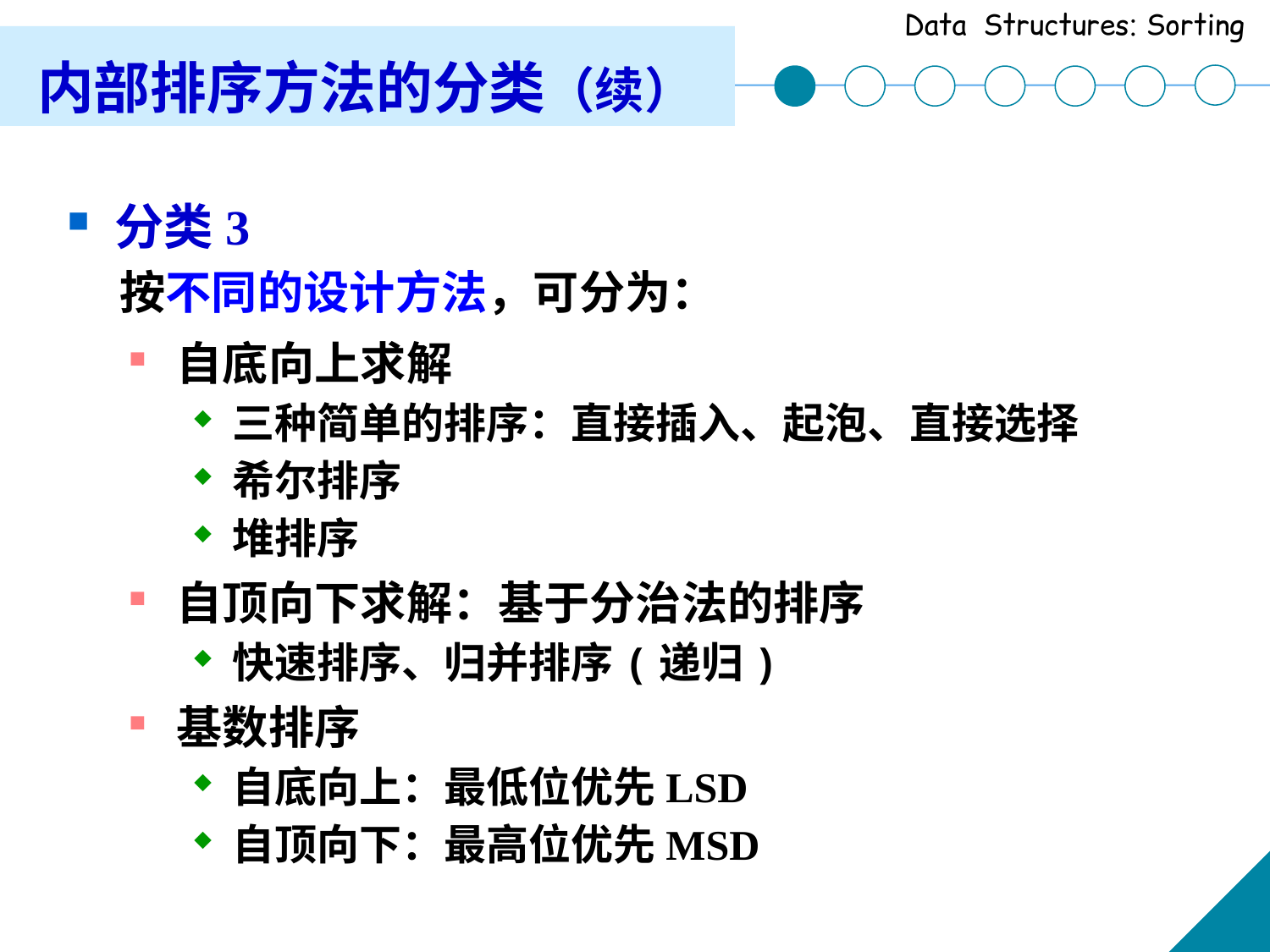

内部排序方法的分类（续）

分类3
    按不同的设计方法，可分为：
自底向上求解
三种简单的排序：直接插入、起泡、直接选择
希尔排序
堆排序
自顶向下求解：基于分治法的排序
快速排序、归并排序(递归)
基数排序
自底向上：最低位优先LSD
自顶向下：最高位优先MSD